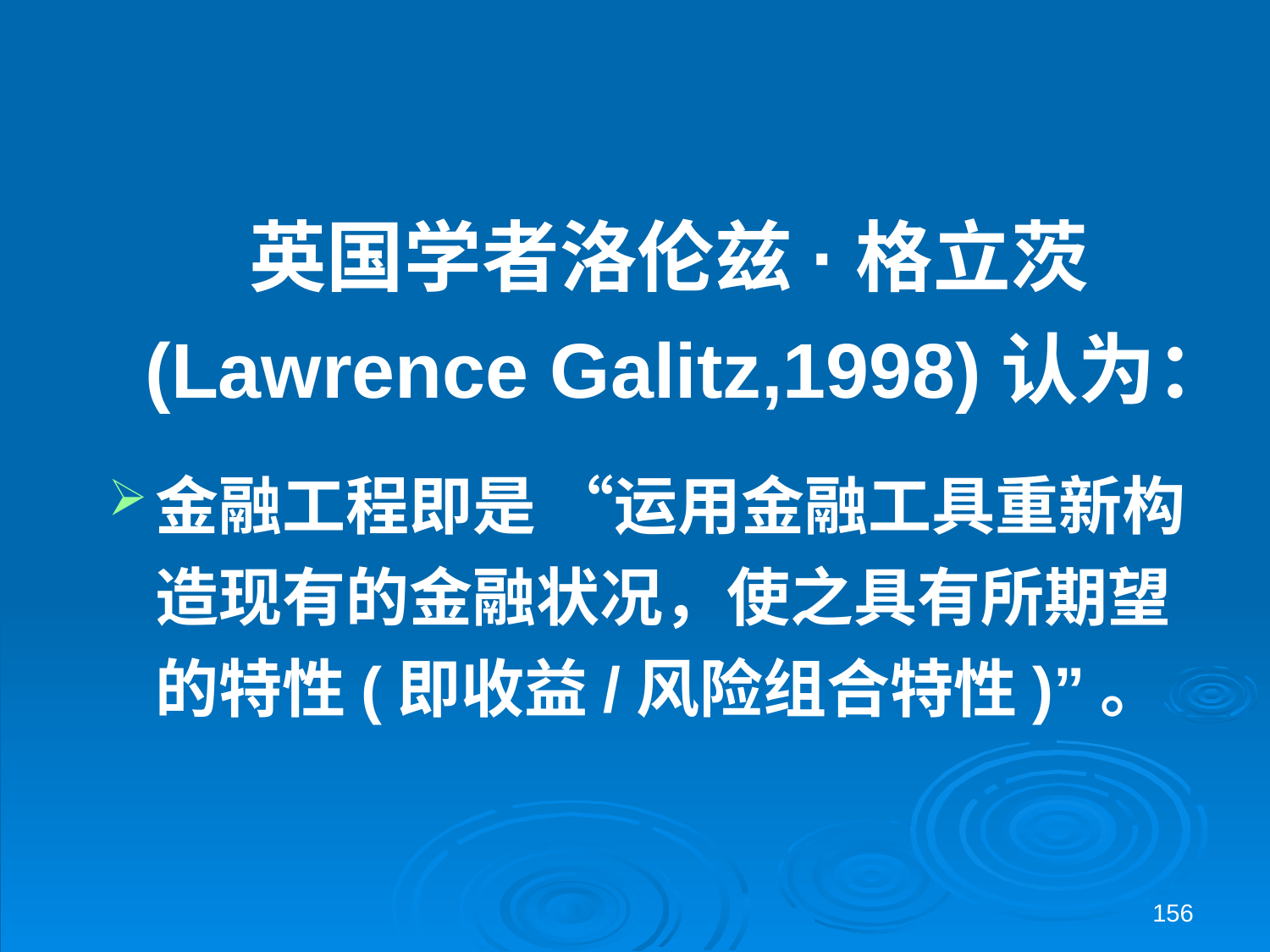

# 英国学者洛伦兹·格立茨 (Lawrence Galitz,1998)认为：
金融工程即是 “运用金融工具重新构造现有的金融状况，使之具有所期望的特性(即收益/风险组合特性)”。

156